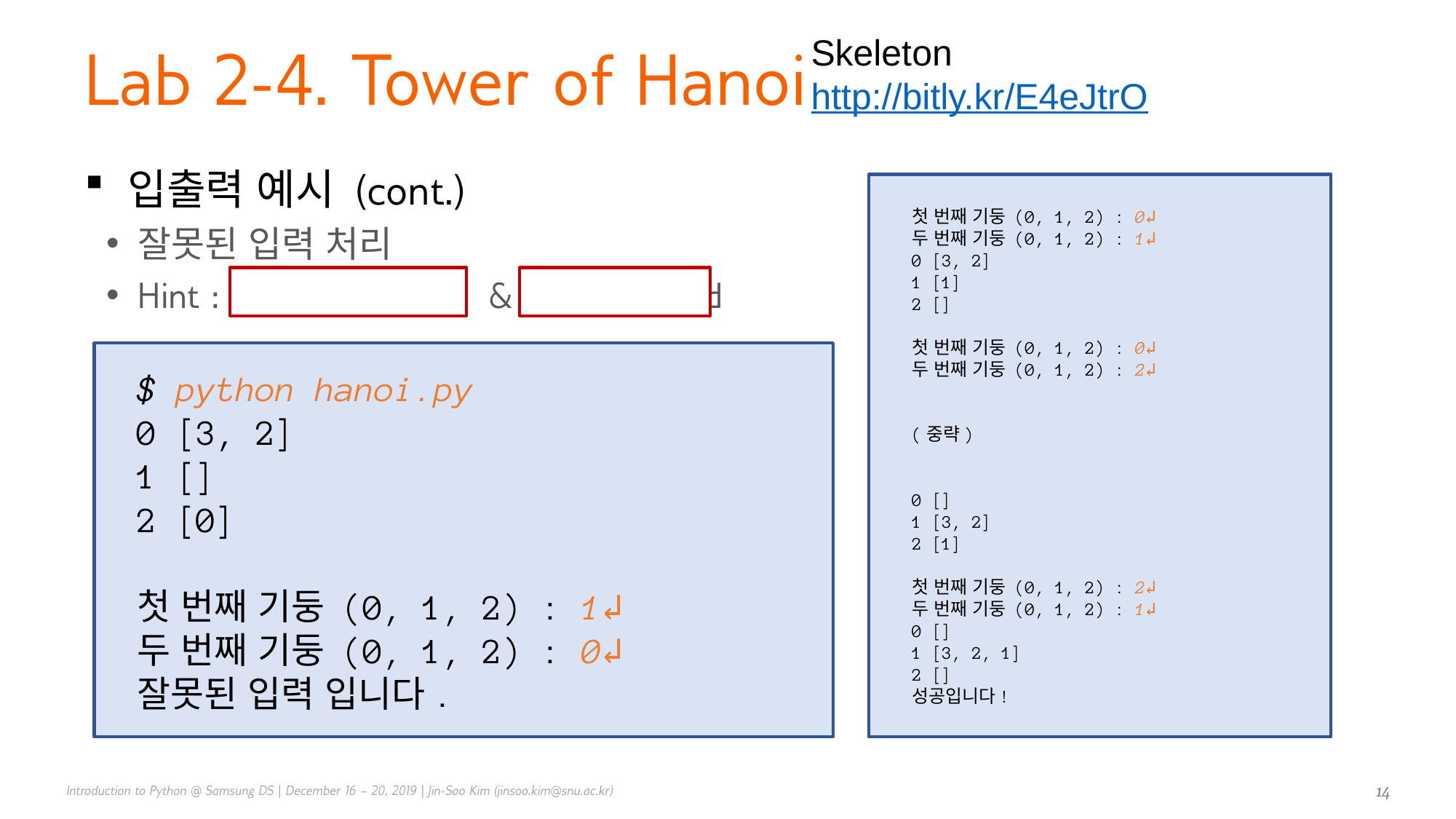

Skeleton
http://bitly.kr/E4eJtrO
# Lab 2-4. Tower of Hanoi
입출력 예시 (cont.)
잘못된 입력 처리
Hint : 처음 기둥 복사  &  pop, append
첫 번째 기둥 (0, 1, 2) : 0↲
두 번째 기둥 (0, 1, 2) : 1↲
0 [3, 2]
1 [1]
2 []

첫 번째 기둥 (0, 1, 2) : 0↲
두 번째 기둥 (0, 1, 2) : 2↲

(중략)

0 []
1 [3, 2]
2 [1]

첫 번째 기둥 (0, 1, 2) : 2↲
두 번째 기둥 (0, 1, 2) : 1↲
0 []
1 [3, 2, 1]
2 []
성공입니다!

$ python hanoi.py
0 [3, 2]
1 []
2 [0]

첫 번째 기둥 (0, 1, 2) : 1↲
두 번째 기둥 (0, 1, 2) : 0↲
잘못된 입력 입니다.